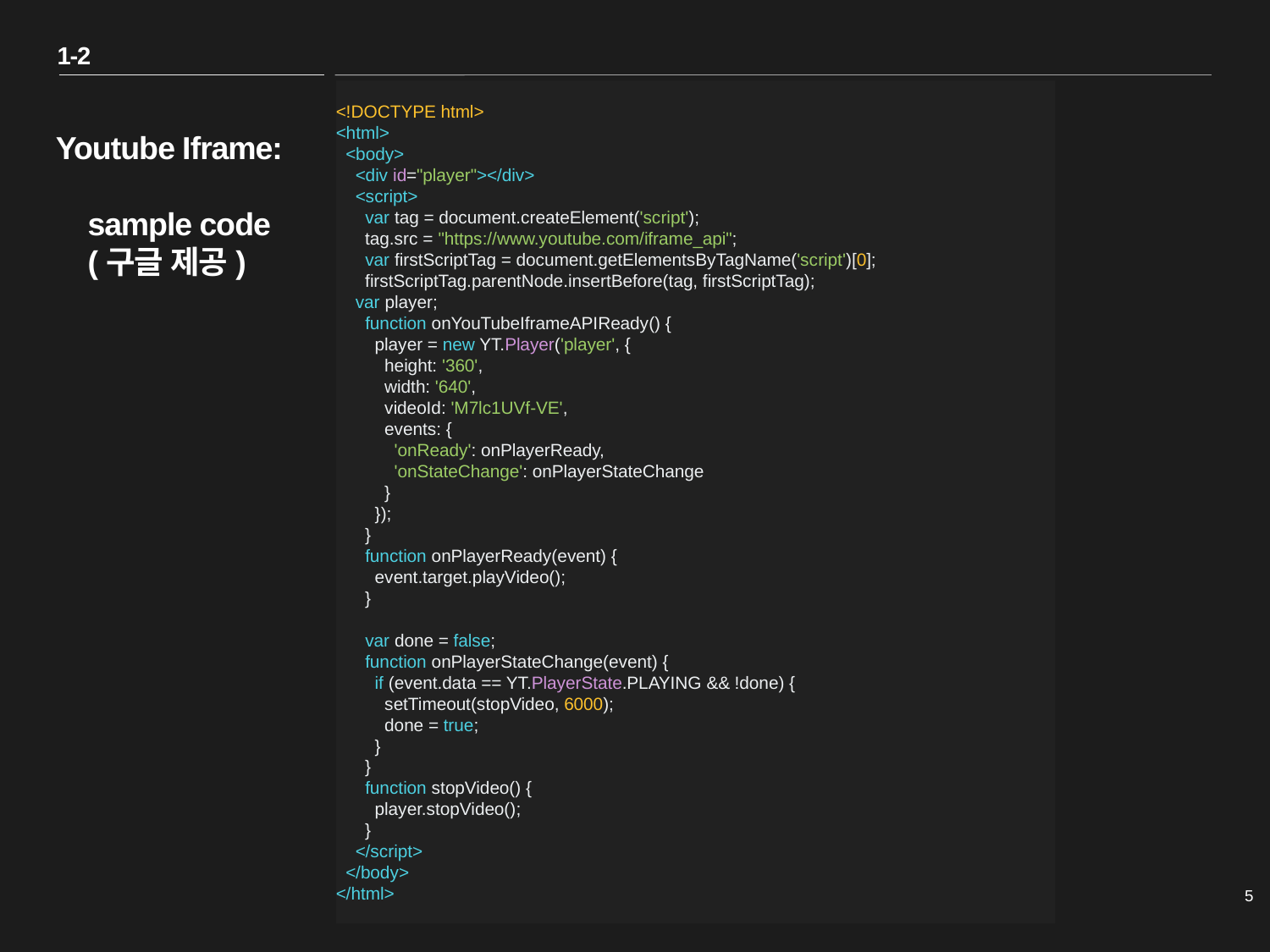

1-2
<!DOCTYPE html>
<html>
  <body>
    <div id="player"></div>
    <script>
      var tag = document.createElement('script');
      tag.src = "https://www.youtube.com/iframe_api";
      var firstScriptTag = document.getElementsByTagName('script')[0];
      firstScriptTag.parentNode.insertBefore(tag, firstScriptTag);
    var player;
      function onYouTubeIframeAPIReady() {
        player = new YT.Player('player', {
          height: '360',
          width: '640',
          videoId: 'M7lc1UVf-VE',
          events: {
            'onReady': onPlayerReady,
            'onStateChange': onPlayerStateChange
          }
        });
      }
      function onPlayerReady(event) {
        event.target.playVideo();
      }
      var done = false;
      function onPlayerStateChange(event) {
        if (event.data == YT.PlayerState.PLAYING && !done) {
          setTimeout(stopVideo, 6000);
          done = true;
        }
      }
      function stopVideo() {
        player.stopVideo();
      }
    </script>
  </body>
</html>
# Youtube Iframe: sample code (구글 제공)
5